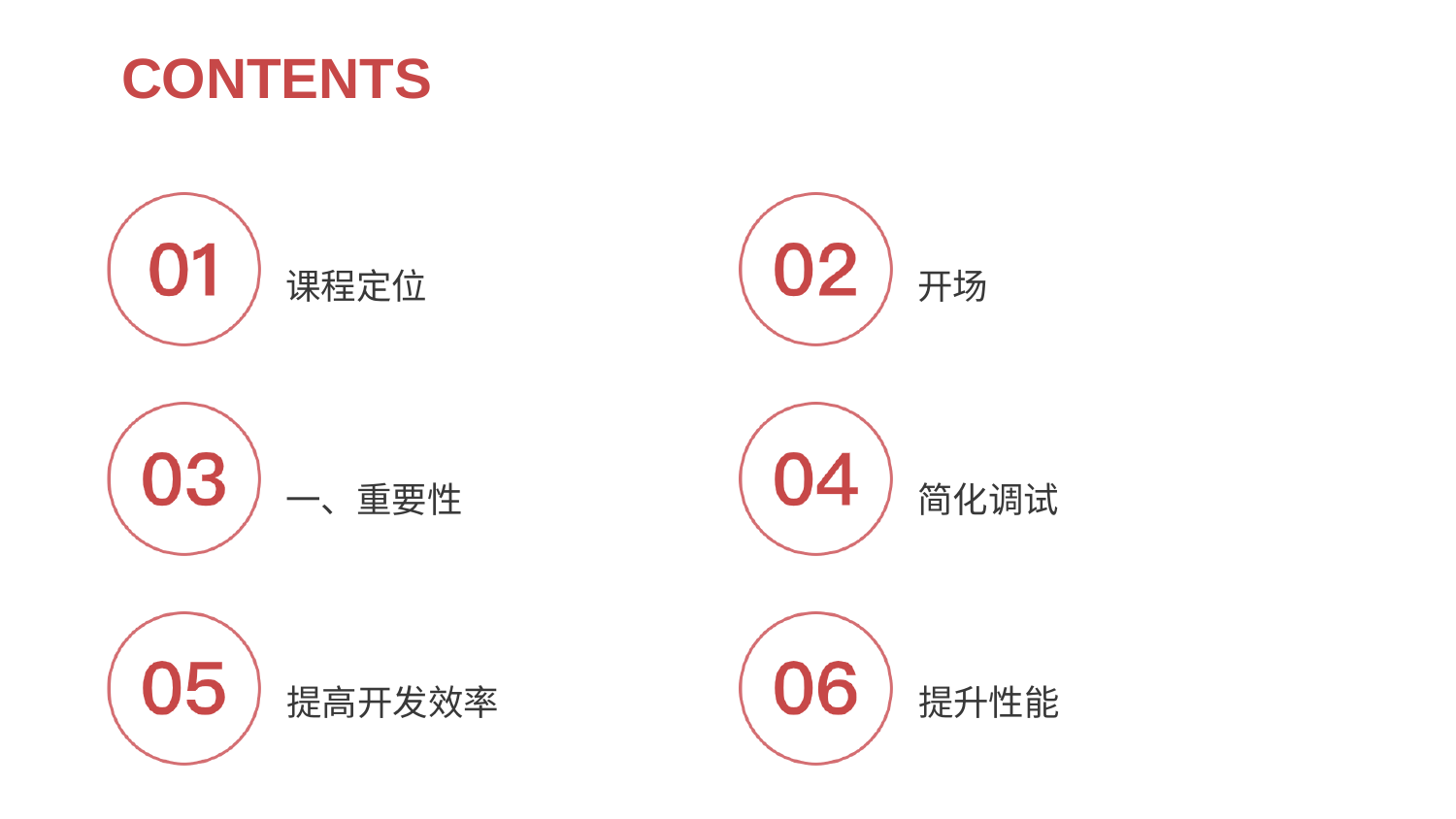

CONTENTS
课程定位
开场
一、重要性
简化调试
提高开发效率
提升性能